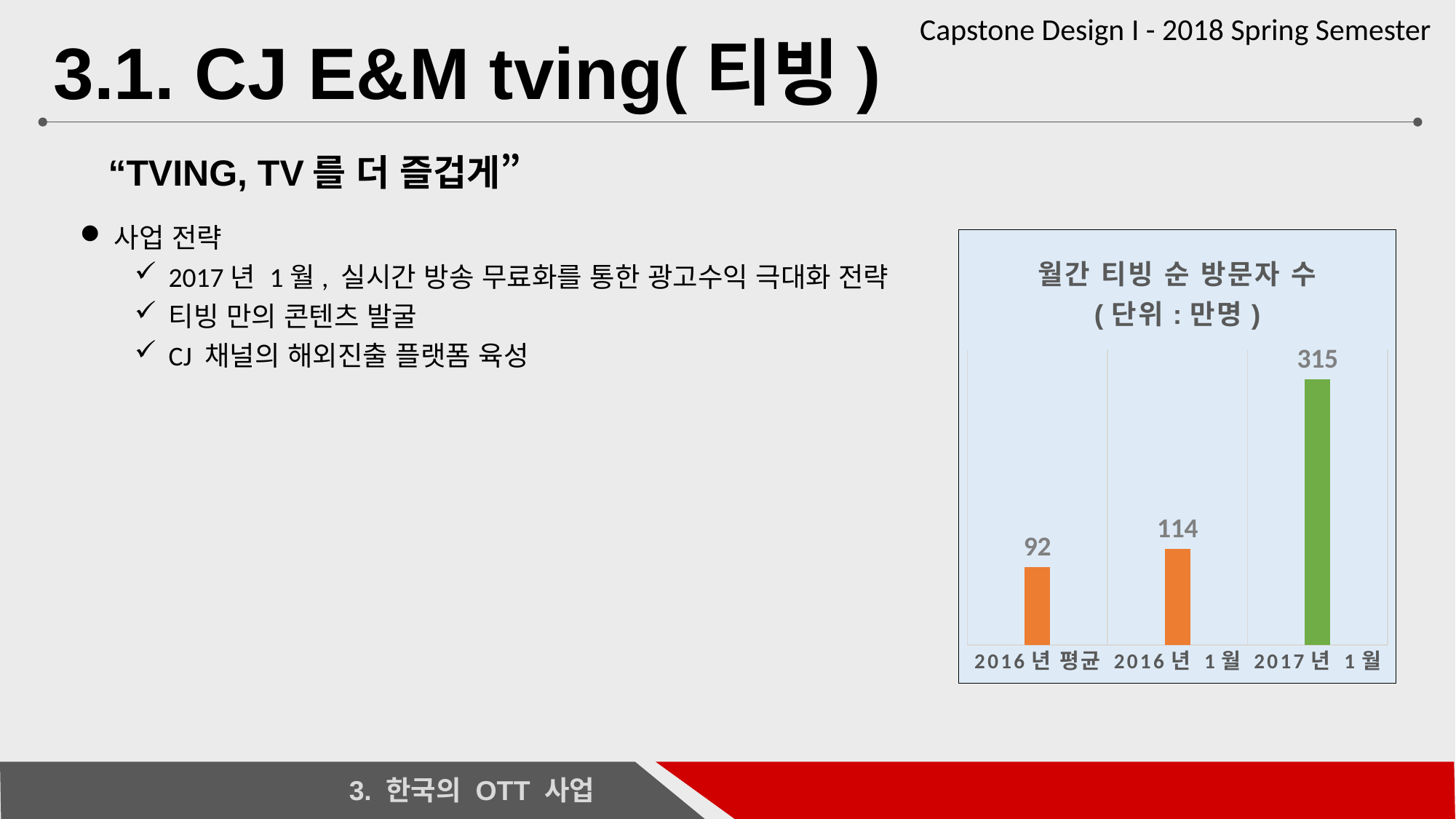

# 3.1. CJ E&M tving(티빙)
“TVING, TV를 더 즐겁게”
사업 전략
2017년 1월, 실시간 방송 무료화를 통한 광고수익 극대화 전략
티빙 만의 콘텐츠 발굴
CJ 채널의 해외진출 플랫폼 육성

### Chart: 월간 티빙 순 방문자 수
(단위:만명)

| Category | 계열 1 |
|---|---|
| 2016년 평균 | 92.0 |
| 2016년 1월 | 114.0 |
| 2017년 1월 | 315.0 |
 3. 한국의 OTT 사업